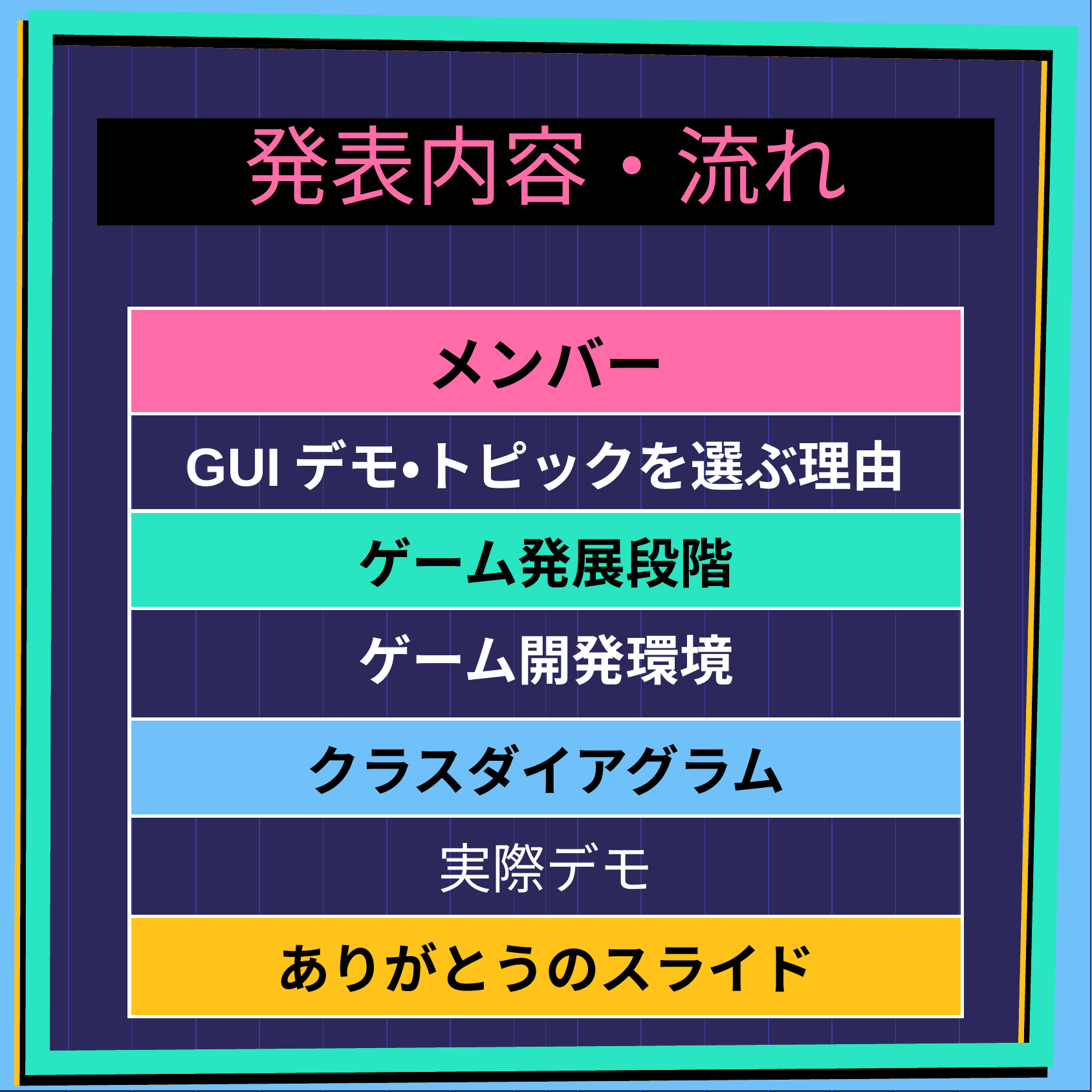

# 発表内容・流れ

| メンバー |
| --- |
| GUIデモ・トピックを選ぶ理由 |
| ゲーム発展段階 |
| ゲーム開発環境 |
| クラスダイアグラム |
| 実際デモ |
| ありがとうのスライド |